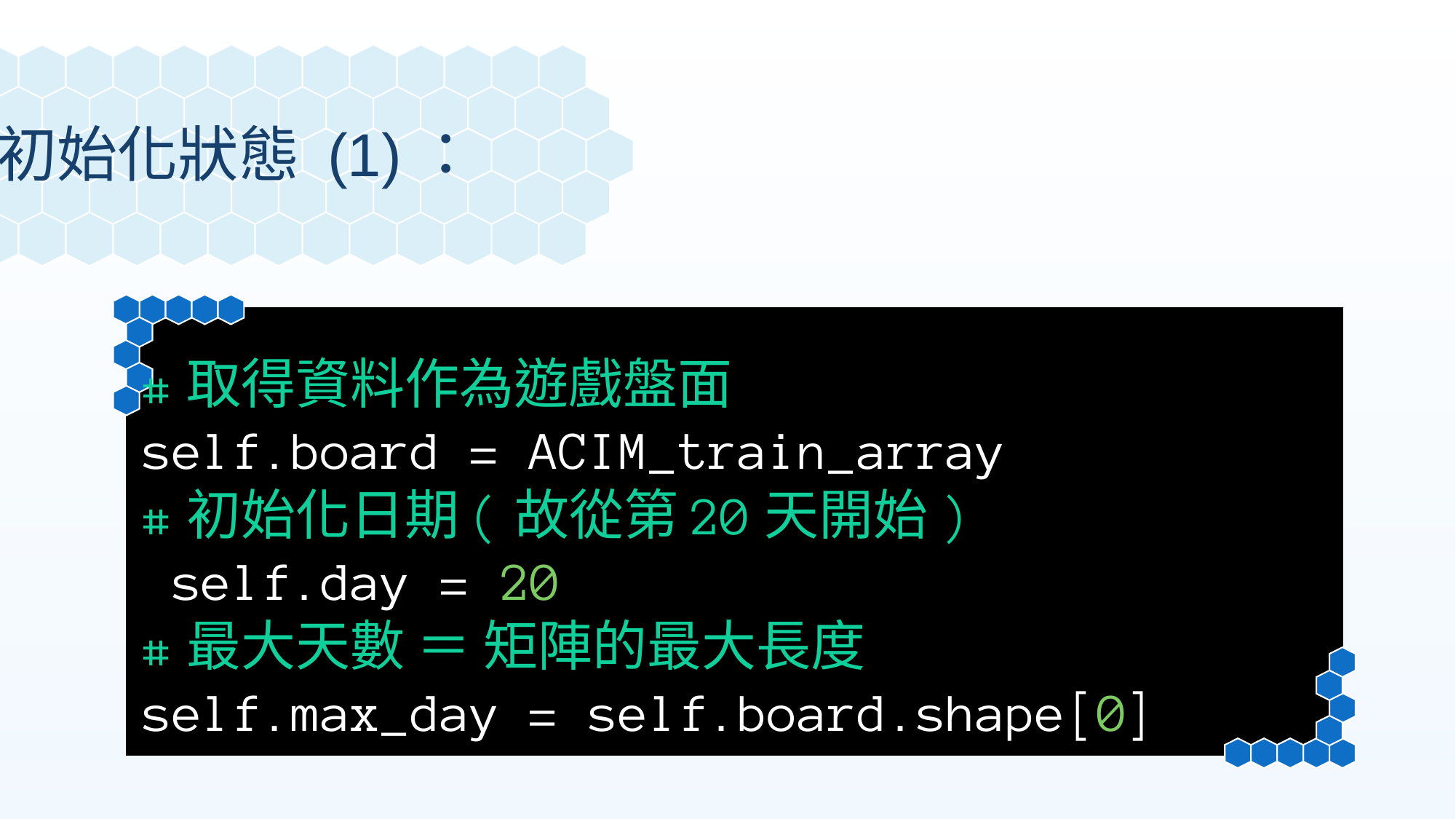

初始化狀態 (1)：

#取得資料作為遊戲盤面
self.board = ACIM_train_array
#初始化日期(故從第20天開始)
 self.day = 20
#最大天數 ＝ 矩陣的最大長度
self.max_day = self.board.shape[0]